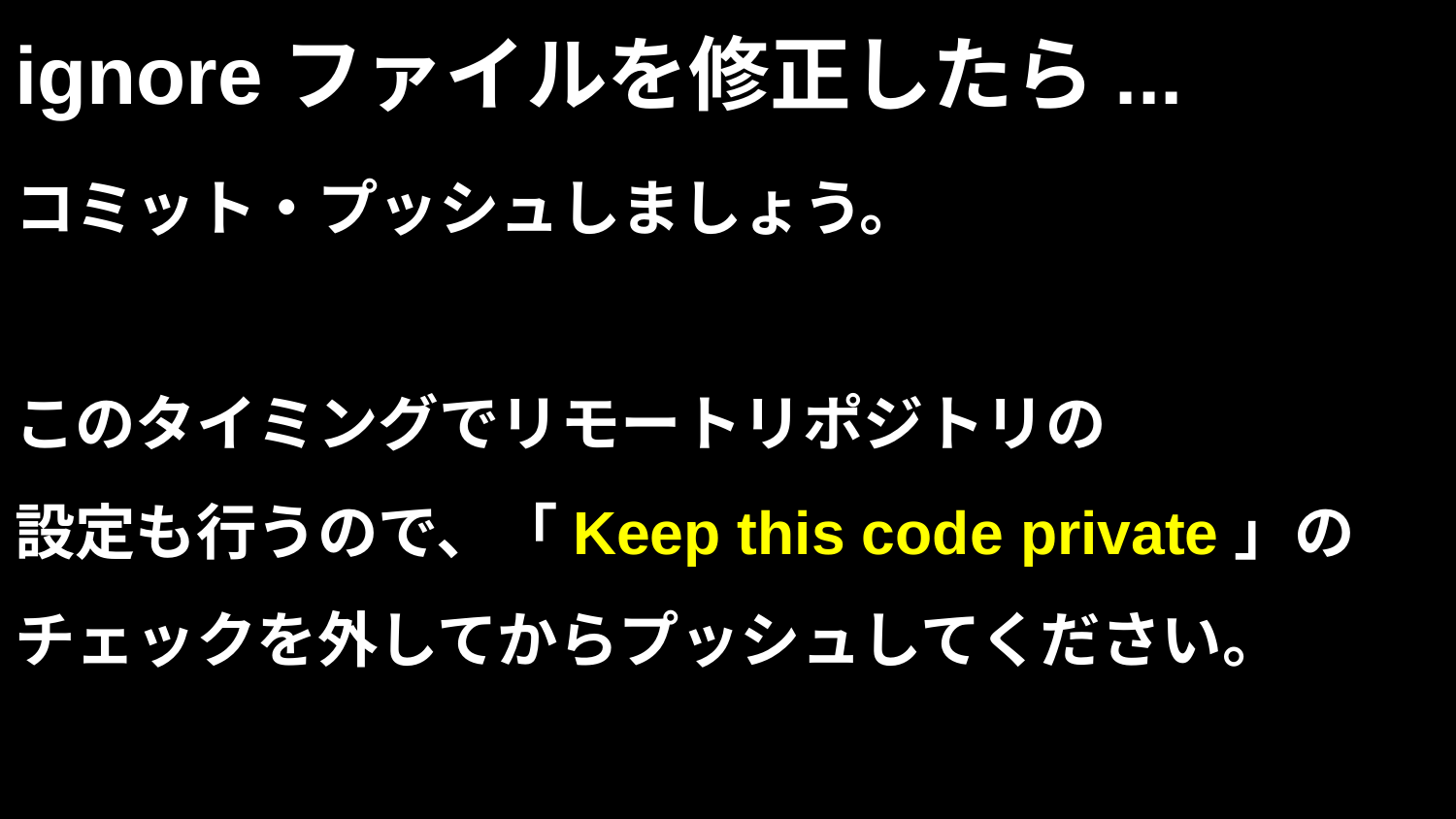

# ignoreファイルを修正したら...
コミット・プッシュしましょう。

このタイミングでリモートリポジトリの
設定も行うので、「Keep this code private」の
チェックを外してからプッシュしてください。